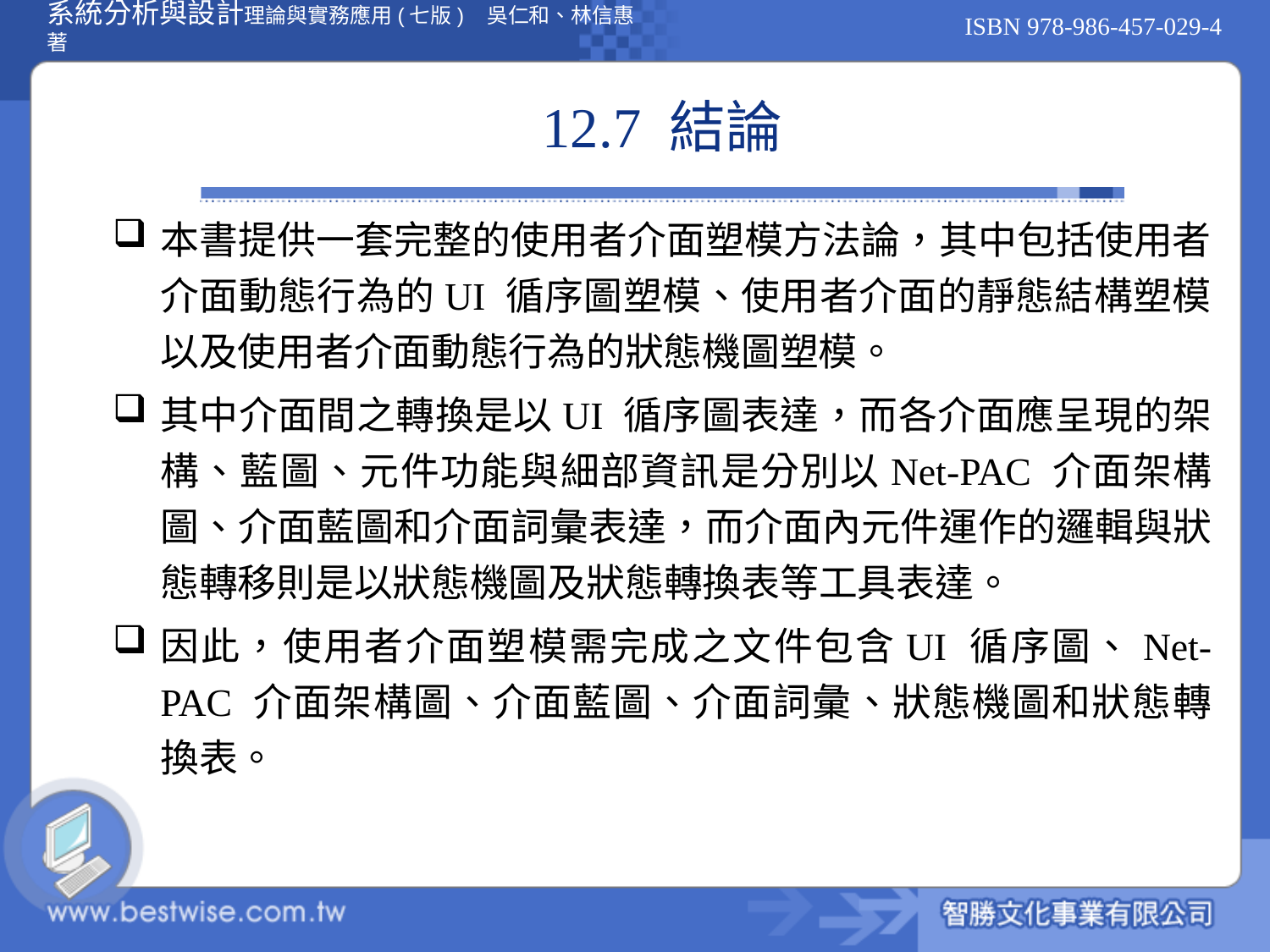

# 12.7 結論
本書提供一套完整的使用者介面塑模方法論，其中包括使用者介面動態行為的UI 循序圖塑模、使用者介面的靜態結構塑模以及使用者介面動態行為的狀態機圖塑模。
其中介面間之轉換是以UI 循序圖表達，而各介面應呈現的架構、藍圖、元件功能與細部資訊是分別以Net-PAC 介面架構圖、介面藍圖和介面詞彙表達，而介面內元件運作的邏輯與狀態轉移則是以狀態機圖及狀態轉換表等工具表達。
因此，使用者介面塑模需完成之文件包含UI 循序圖、Net-PAC 介面架構圖、介面藍圖、介面詞彙、狀態機圖和狀態轉換表。